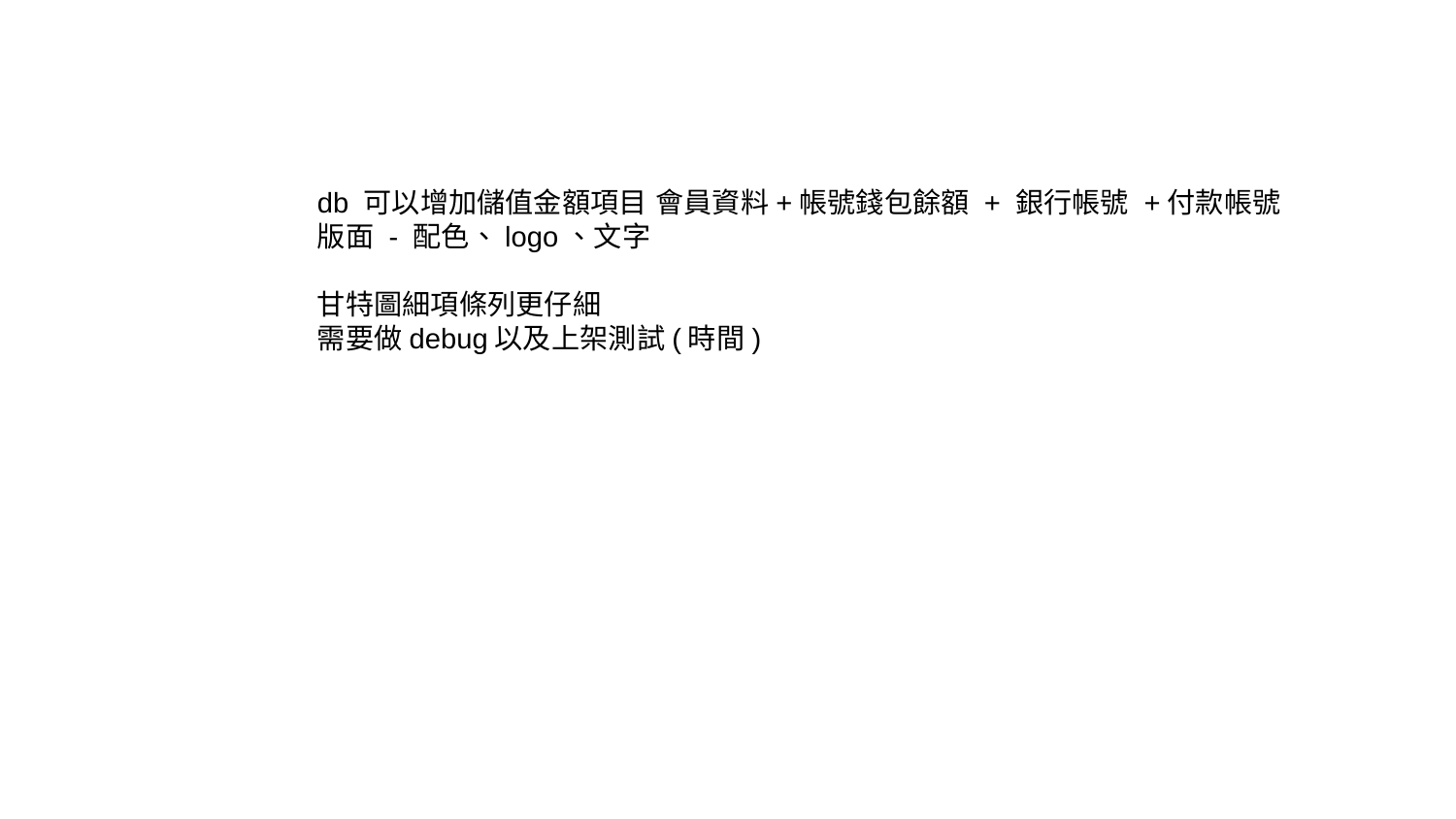

db 可以增加儲值金額項目 會員資料+帳號錢包餘額 + 銀行帳號 +付款帳號
版面 - 配色、logo、文字

甘特圖細項條列更仔細
需要做debug以及上架測試(時間)